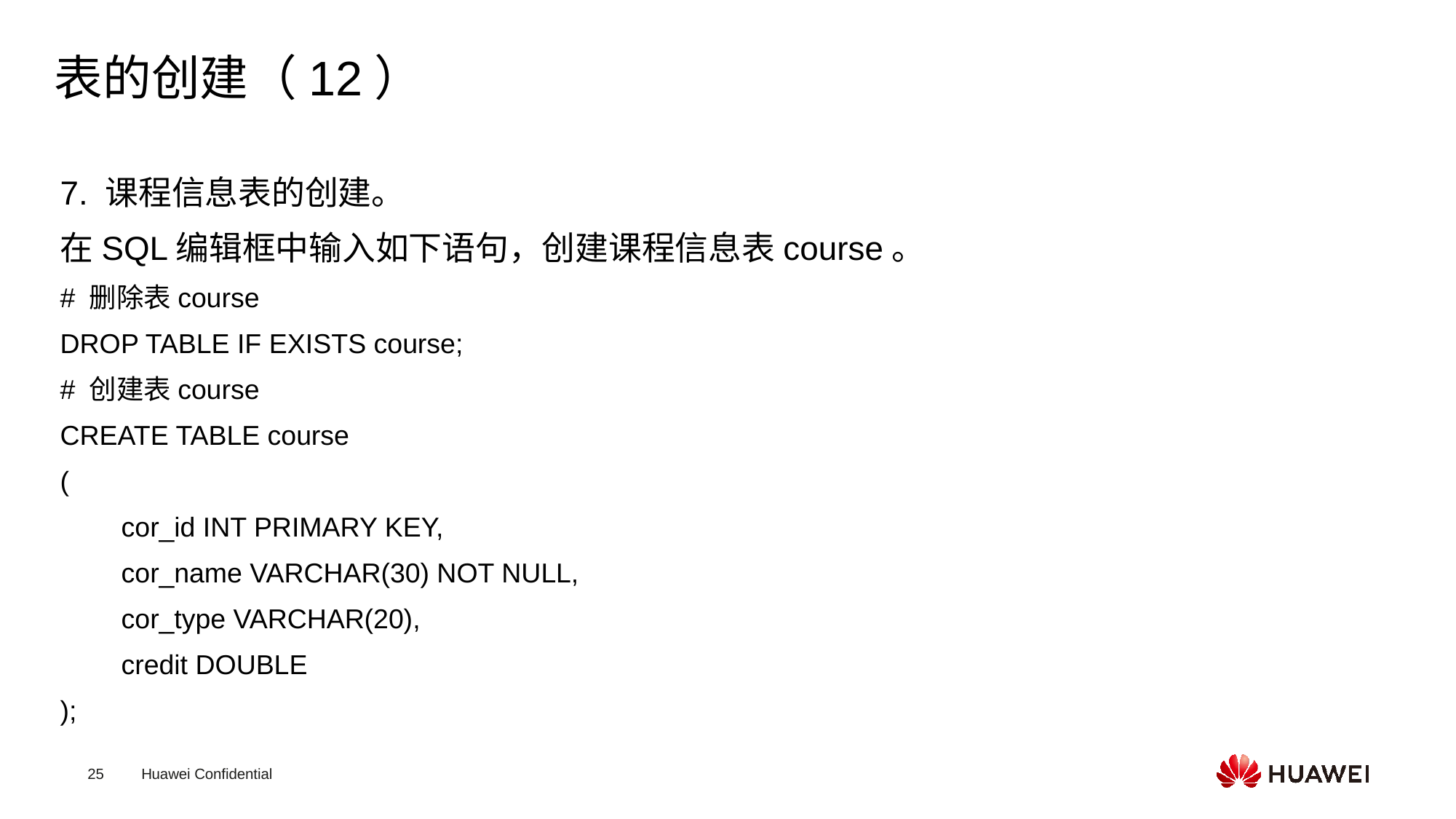

# 表的创建（12）
7. 课程信息表的创建。
在SQL编辑框中输入如下语句，创建课程信息表course。
# 删除表course
DROP TABLE IF EXISTS course;
# 创建表course
CREATE TABLE course
(
        cor_id INT PRIMARY KEY,
        cor_name VARCHAR(30) NOT NULL,
        cor_type VARCHAR(20),
        credit DOUBLE
);

Text
Text
Text
Text
Text
Text
Text
Text
Text
Text
Text
Text
Text
Text
Text
Text
Text
Text
Text
Text
Text
Text
Text
Text
Text
Text
Text
Text
Text
Text
Text
Text
Text
Text
Text
Text
Text
Text
Text
Text
Text
Text
Text
Text
Text
Text